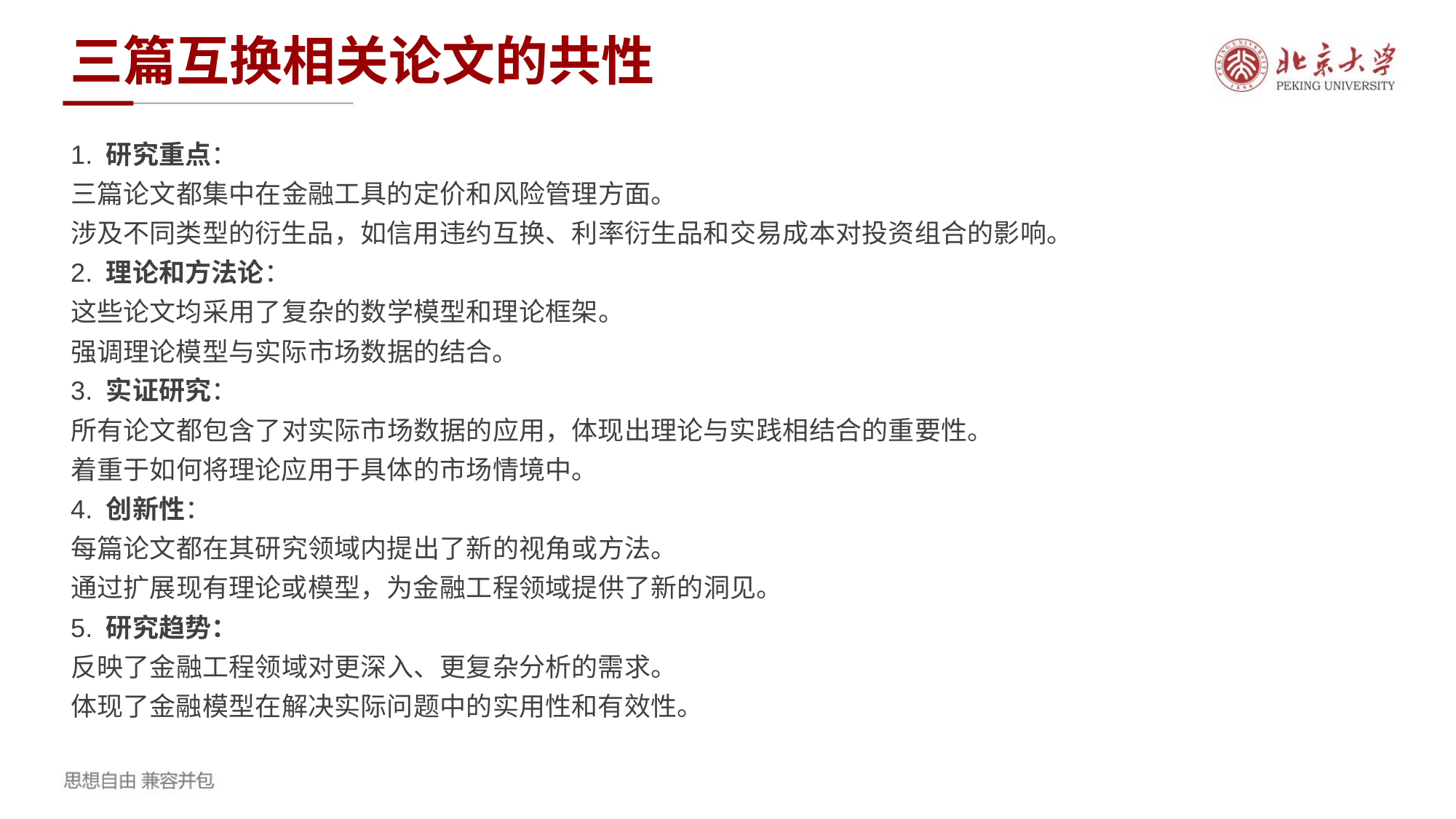

三篇互换相关论文的共性
1. 研究重点：
三篇论文都集中在金融工具的定价和风险管理方面。
涉及不同类型的衍生品，如信用违约互换、利率衍生品和交易成本对投资组合的影响。
2. 理论和方法论：
这些论文均采用了复杂的数学模型和理论框架。
强调理论模型与实际市场数据的结合。
3. 实证研究：
所有论文都包含了对实际市场数据的应用，体现出理论与实践相结合的重要性。
着重于如何将理论应用于具体的市场情境中。
4. 创新性：
每篇论文都在其研究领域内提出了新的视角或方法。
通过扩展现有理论或模型，为金融工程领域提供了新的洞见。
5. 研究趋势：
反映了金融工程领域对更深入、更复杂分析的需求。
体现了金融模型在解决实际问题中的实用性和有效性。